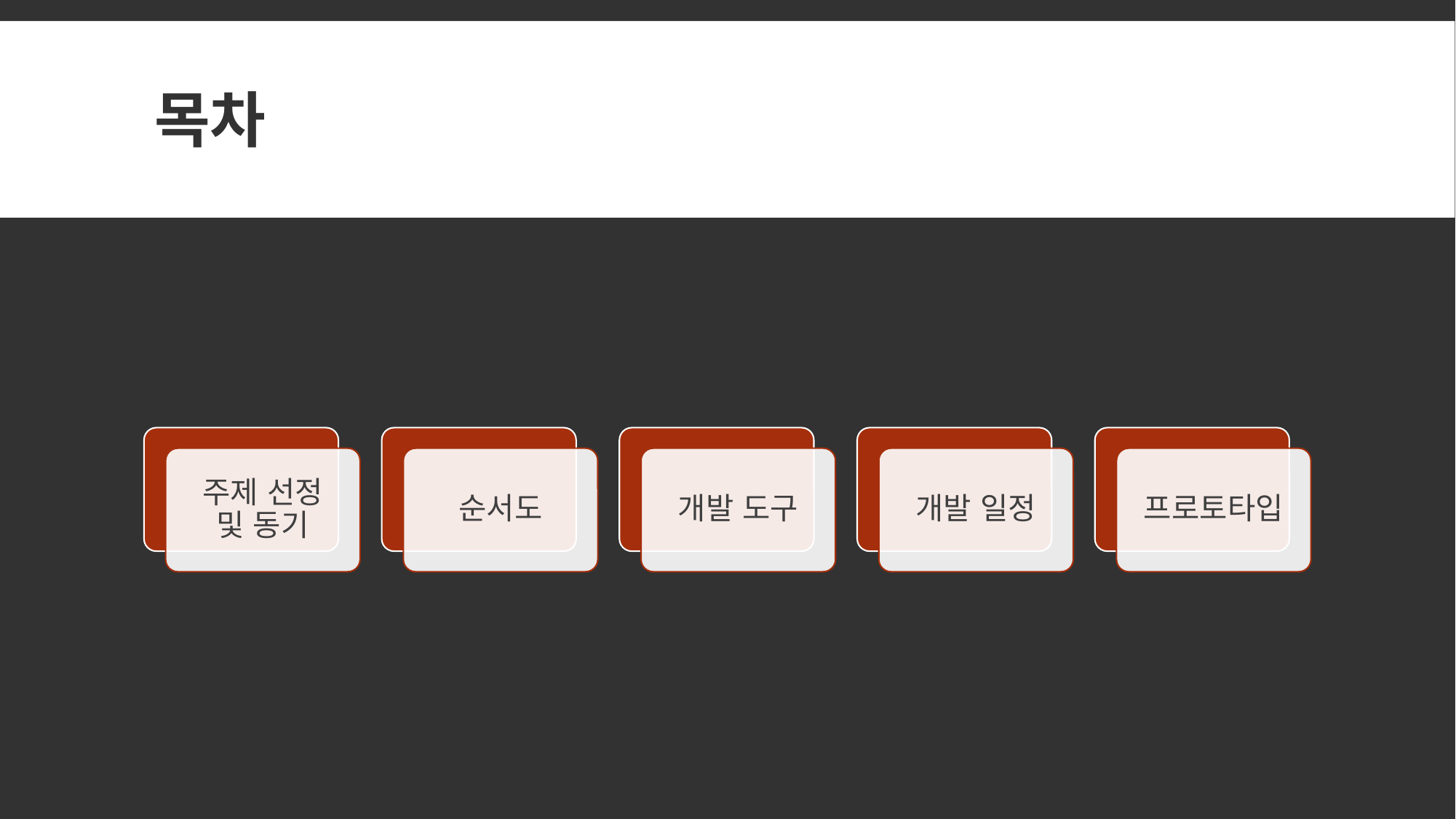

# 목차

주제 선정
및 동기
순서도
개발 도구
개발 일정
프로토타입